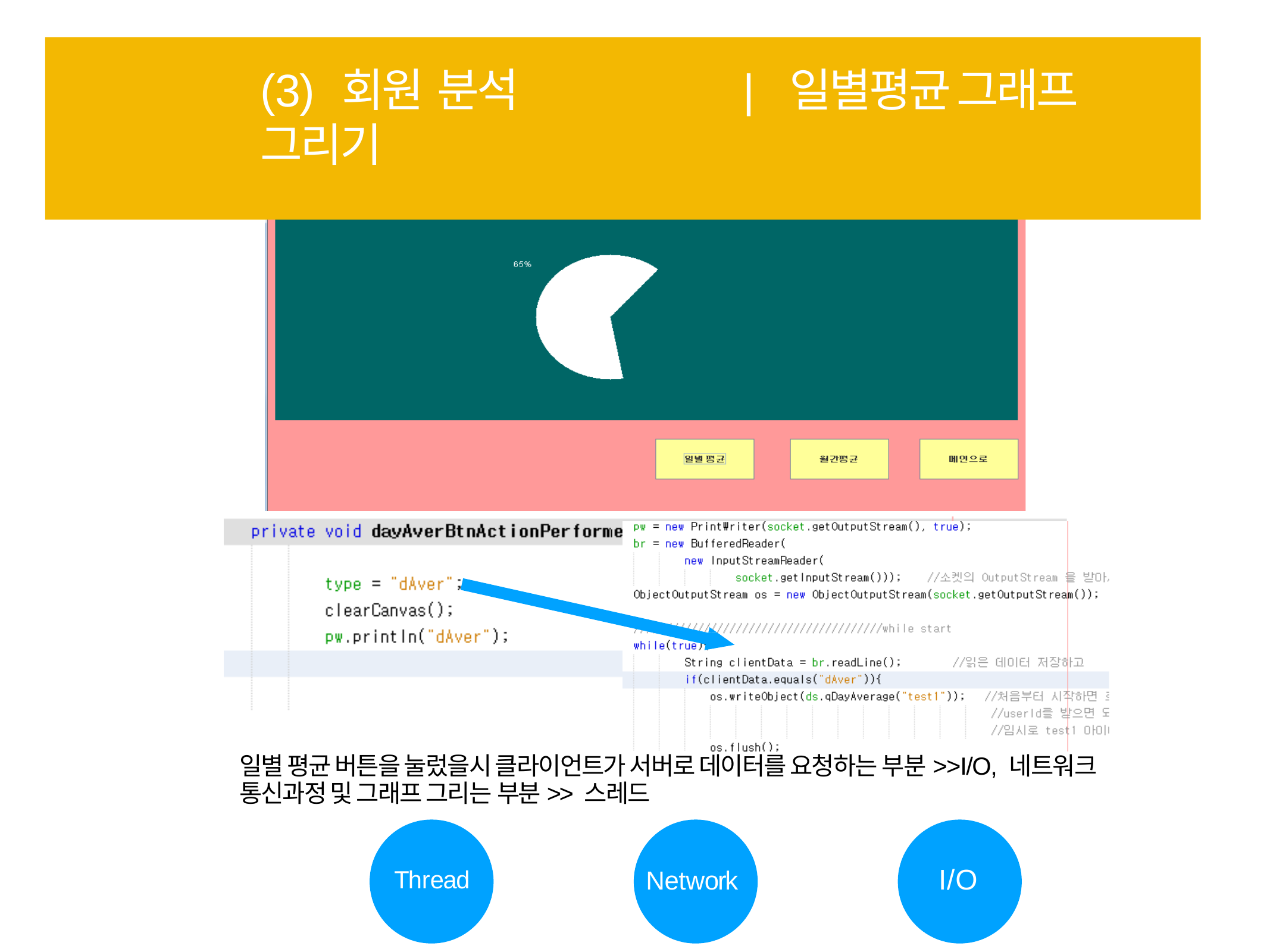

# (3) 회원 분석	| 일별평균 그래프 그리기

일별 평균 버튼을 눌렀을시 클라이언트가 서버로 데이터를 요청하는 부분>>I/O, 네트워크  통신과정 및 그래프 그리는 부분>> 스레드

I/O
Thread
Network